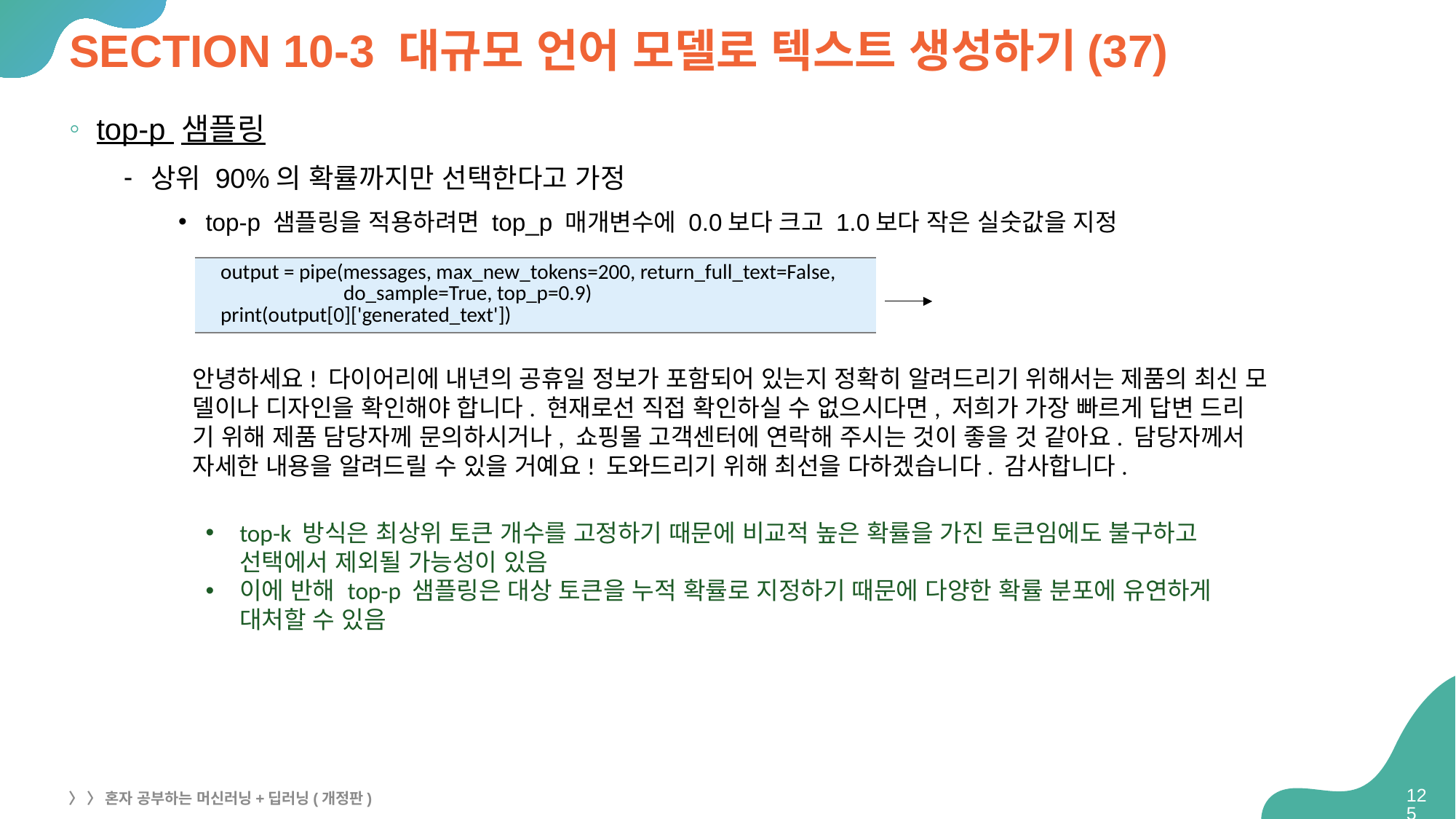

# SECTION 10-3 대규모 언어 모델로 텍스트 생성하기(37)
top-p 샘플링
상위 90%의 확률까지만 선택한다고 가정
top-p 샘플링을 적용하려면 top_p 매개변수에 0.0보다 크고 1.0보다 작은 실숫값을 지정
| output = pipe(messages, max\_new\_tokens=200, return\_full\_text=False, do\_sample=True, top\_p=0.9) print(output[0]['generated\_text']) |
| --- |
안녕하세요! 다이어리에 내년의 공휴일 정보가 포함되어 있는지 정확히 알려드리기 위해서는 제품의 최신 모
델이나 디자인을 확인해야 합니다. 현재로선 직접 확인하실 수 없으시다면, 저희가 가장 빠르게 답변 드리
기 위해 제품 담당자께 문의하시거나, 쇼핑몰 고객센터에 연락해 주시는 것이 좋을 것 같아요. 담당자께서
자세한 내용을 알려드릴 수 있을 거예요! 도와드리기 위해 최선을 다하겠습니다. 감사합니다.
top-k 방식은 최상위 토큰 개수를 고정하기 때문에 비교적 높은 확률을 가진 토큰임에도 불구하고
선택에서 제외될 가능성이 있음
이에 반해 top-p 샘플링은 대상 토큰을 누적 확률로 지정하기 때문에 다양한 확률 분포에 유연하게
대처할 수 있음
125
〉 〉 혼자 공부하는 머신러닝+딥러닝(개정판)